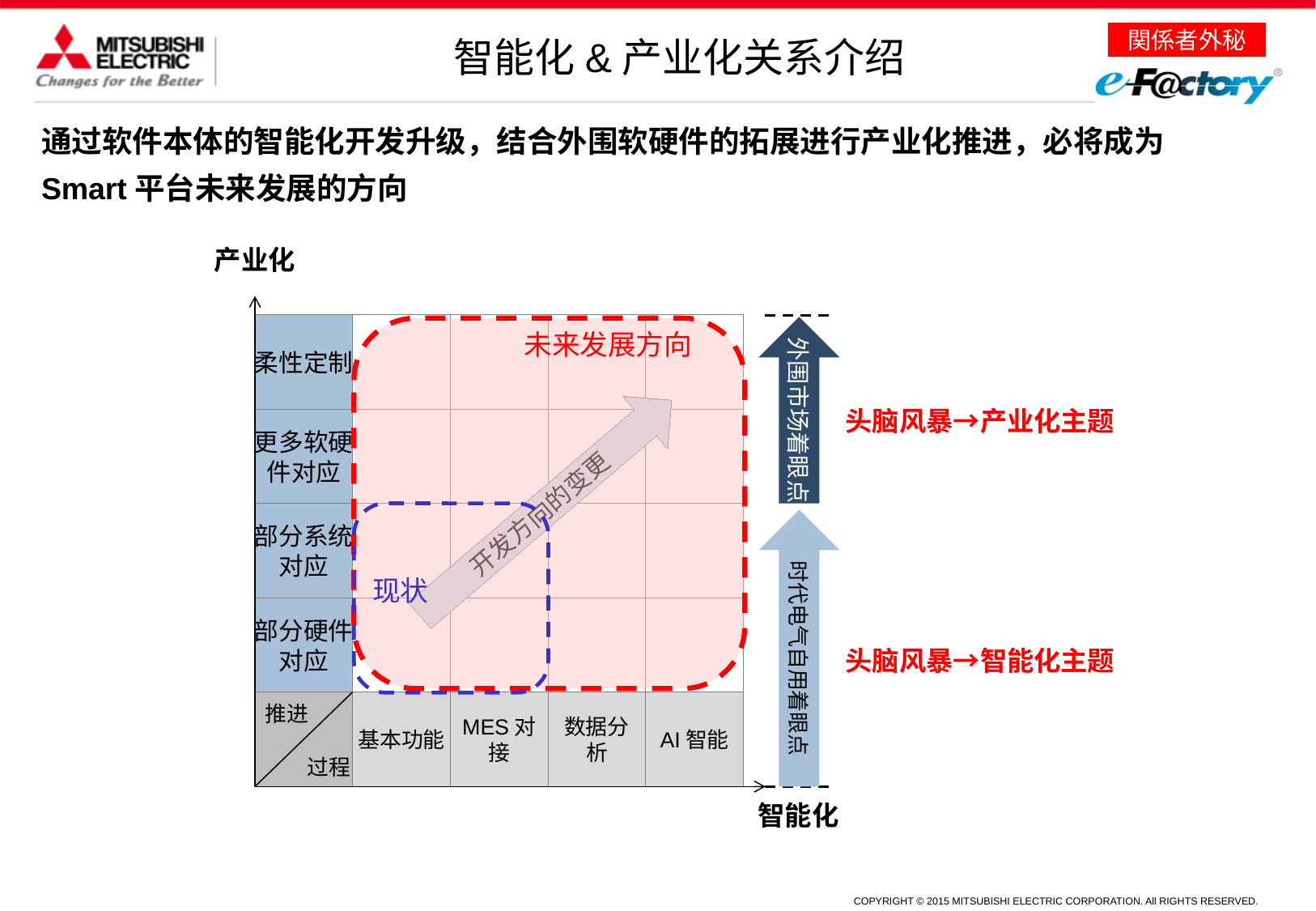

智能化&产业化关系介绍
通过软件本体的智能化开发升级，结合外围软硬件的拓展进行产业化推进，必将成为
Smart平台未来发展的方向
产业化
柔性定制

更多软硬
件对应

开发方向的变更
部分系统
对应

部分硬件
对应

基本功能
MES对接
数据分析
AI智能
推进
过程

未来发展方向

现状
外围市场着眼点
头脑风暴→产业化主题
时代电气自用着眼点
头脑风暴→智能化主题
智能化